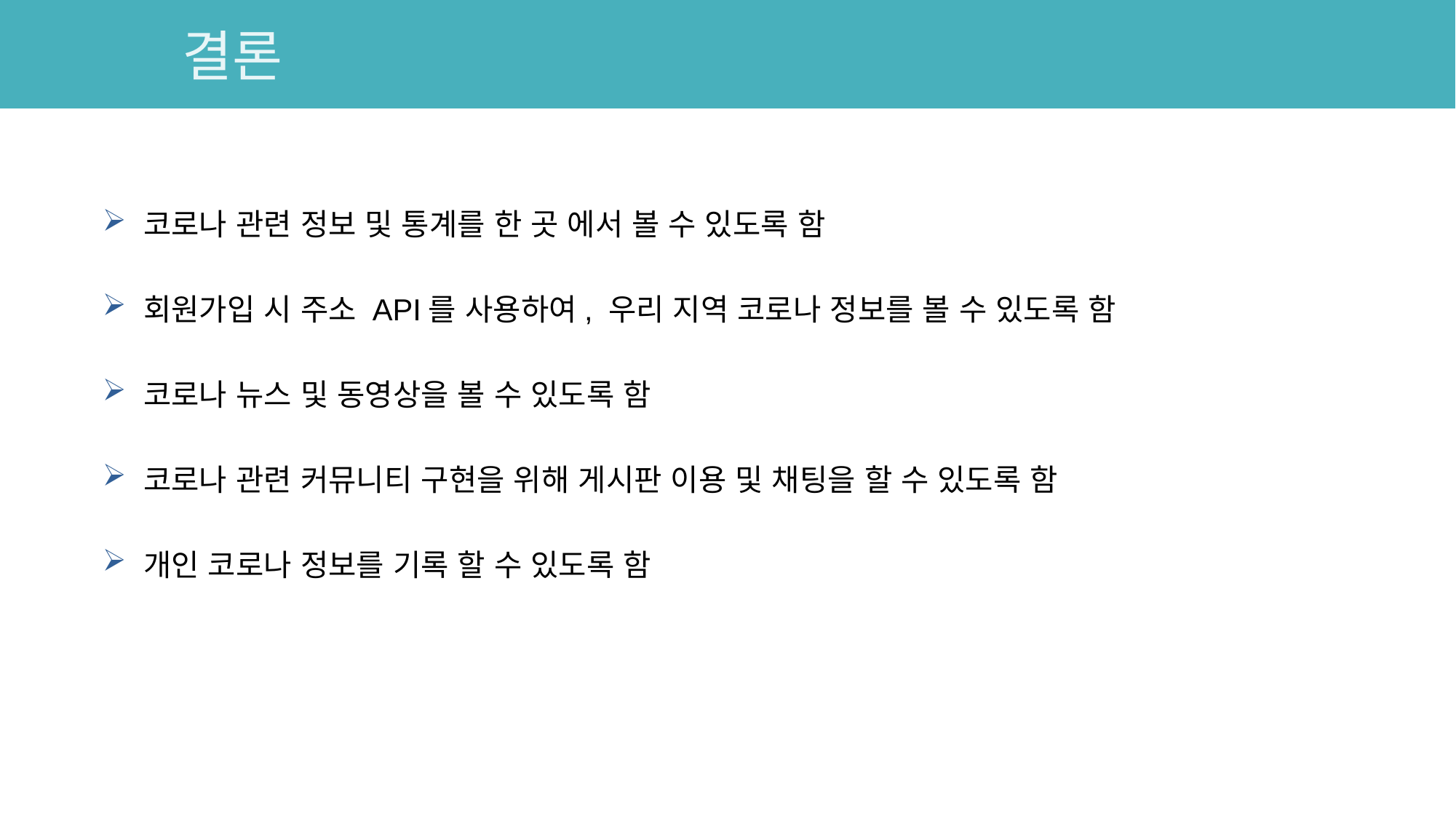

# 결론
코로나 관련 정보 및 통계를 한 곳 에서 볼 수 있도록 함

회원가입 시 주소 API를 사용하여, 우리 지역 코로나 정보를 볼 수 있도록 함

코로나 뉴스 및 동영상을 볼 수 있도록 함

코로나 관련 커뮤니티 구현을 위해 게시판 이용 및 채팅을 할 수 있도록 함

개인 코로나 정보를 기록 할 수 있도록 함